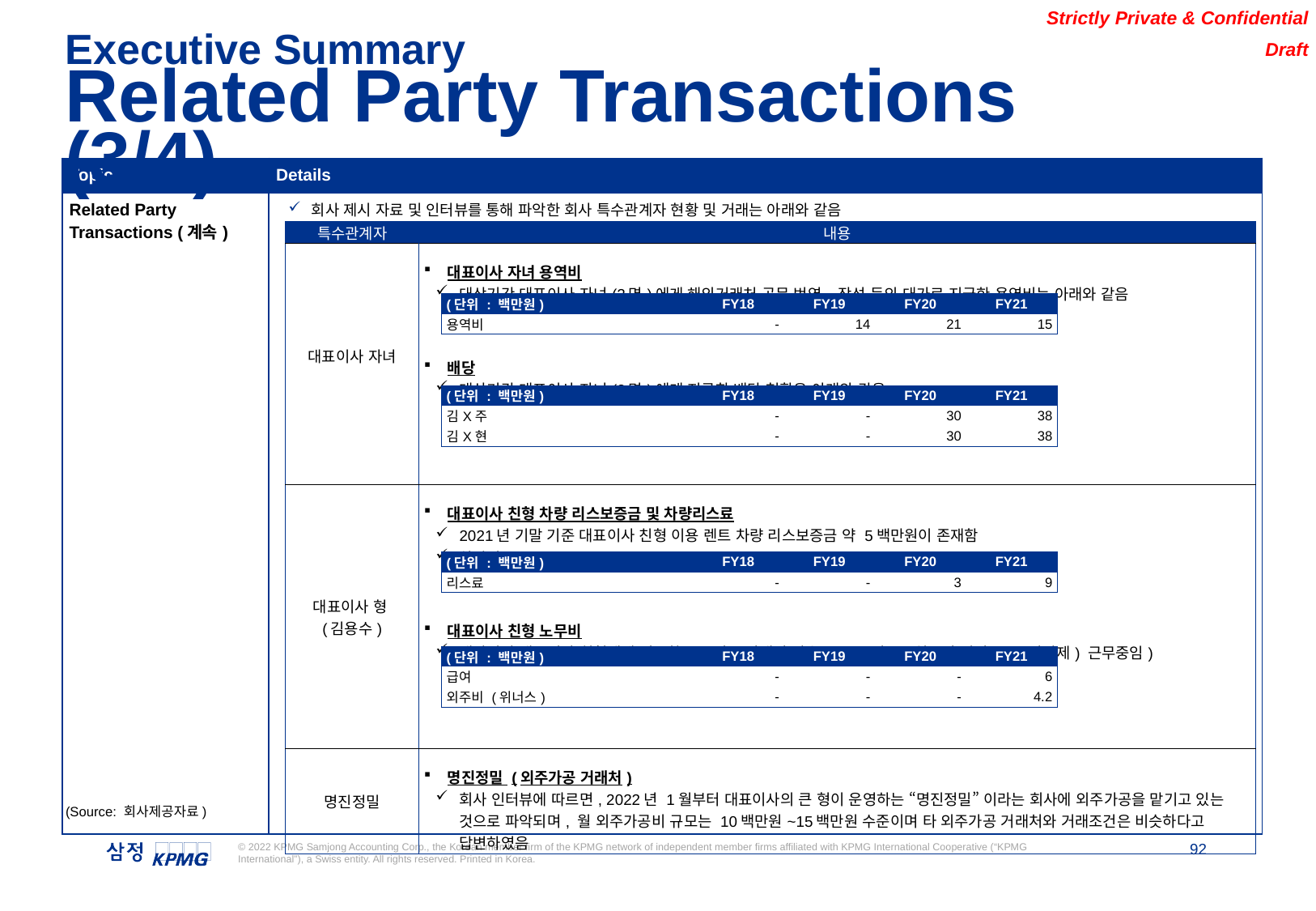

Executive Summary
Related Party Transactions (3/4)
| Topic | Details |
| --- | --- |
| Related Party Transactions (계속) | 회사 제시 자료 및 인터뷰를 통해 파악한 회사 특수관계자 현황 및 거래는 아래와 같음 |
| 특수관계자 | 내용 |
| --- | --- |
| 대표이사 자녀 | 대표이사 자녀 용역비 대상기간 대표이사 자녀(2명)에게 해외거래처 공문 번역, 작성 등의 대가로 지급한 용역비는 아래와 같음 배당 대상기간 대표이사 자녀(2명)에게 지급한 배당 현황은 아래와 같음 |
| 대표이사 형 (김용수) | 대표이사 친형 차량 리스보증금 및 차량리스료 2021년 기말 기준 대표이사 친형 이용 렌트 차량 리스보증금 약 5백만원이 존재함 차량리스료 대표이사 친형 노무비 대상기간 대표이사 친형에게 지급한 노무비는 아래와 같음 (2021년 12월부터 위너스(소사장제) 근무중임) |
| 명진정밀 | 명진정밀 (외주가공 거래처) 회사 인터뷰에 따르면, 2022년 1월부터 대표이사의 큰 형이 운영하는 “명진정밀” 이라는 회사에 외주가공을 맡기고 있는 것으로 파악되며, 월 외주가공비 규모는 10백만원~15백만원 수준이며 타 외주가공 거래처와 거래조건은 비슷하다고 답변하였음 |
| (단위 : 백만원) | FY18 | FY19 | FY20 | FY21 |
| --- | --- | --- | --- | --- |
| 용역비 | - | 14 | 21 | 15 |
| (단위 : 백만원) | FY18 | FY19 | FY20 | FY21 |
| --- | --- | --- | --- | --- |
| 김X주 | - | - | 30 | 38 |
| 김X현 | - | - | 30 | 38 |
| (단위 : 백만원) | FY18 | FY19 | FY20 | FY21 |
| --- | --- | --- | --- | --- |
| 리스료 | - | - | 3 | 9 |
| (단위 : 백만원) | FY18 | FY19 | FY20 | FY21 |
| --- | --- | --- | --- | --- |
| 급여 | - | - | - | 6 |
| 외주비 (위너스) | - | - | - | 4.2 |
(Source: 회사제공자료)